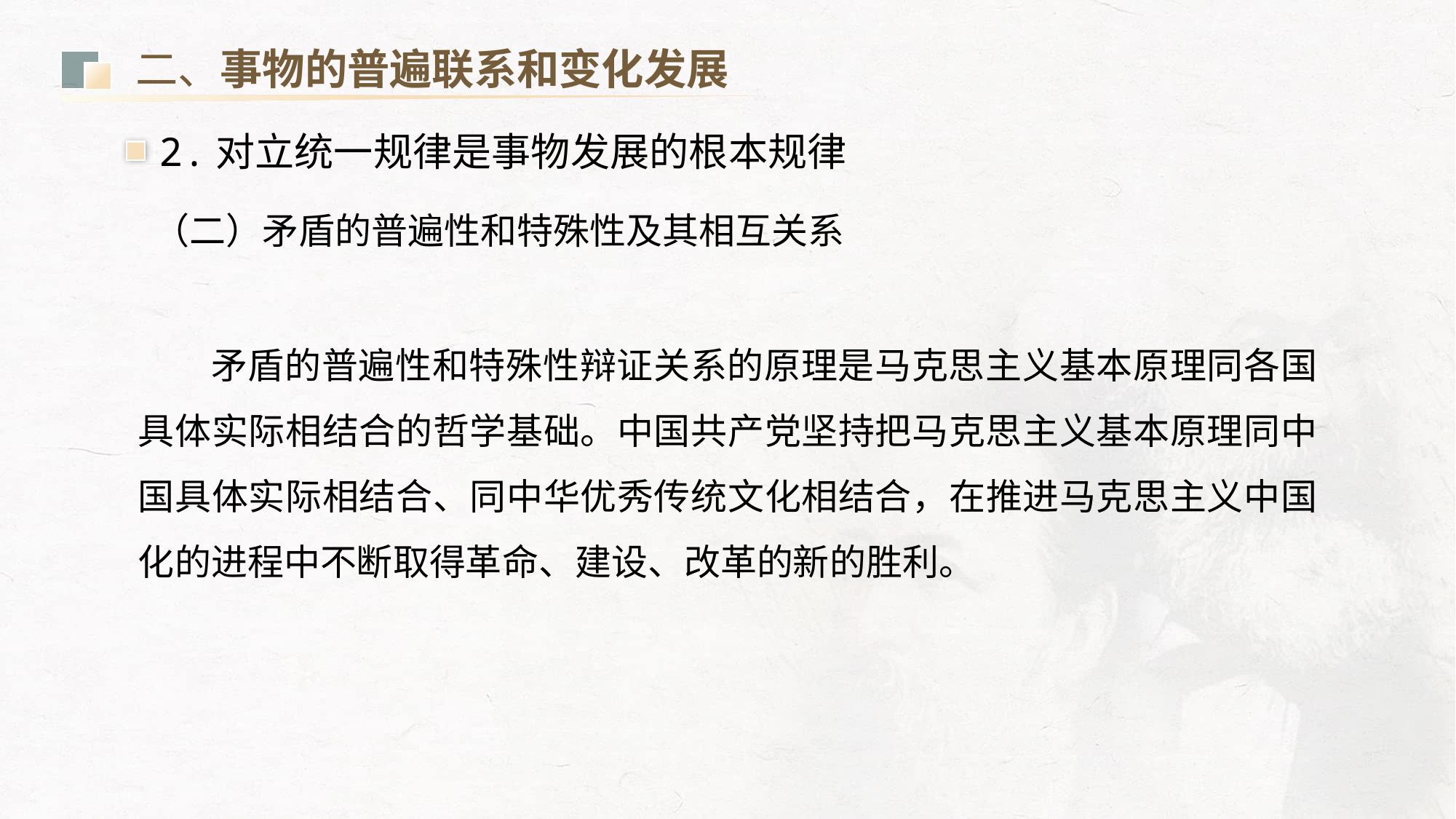

二、事物的普遍联系和变化发展

2.对立统一规律是事物发展的根本规律

（二）矛盾的普遍性和特殊性及其相互关系
矛盾的普遍性和特殊性辩证关系的原理是马克思主义基本原理同各国具体实际相结合的哲学基础。中国共产党坚持把马克思主义基本原理同中国具体实际相结合、同中华优秀传统文化相结合，在推进马克思主义中国化的进程中不断取得革命、建设、改革的新的胜利。